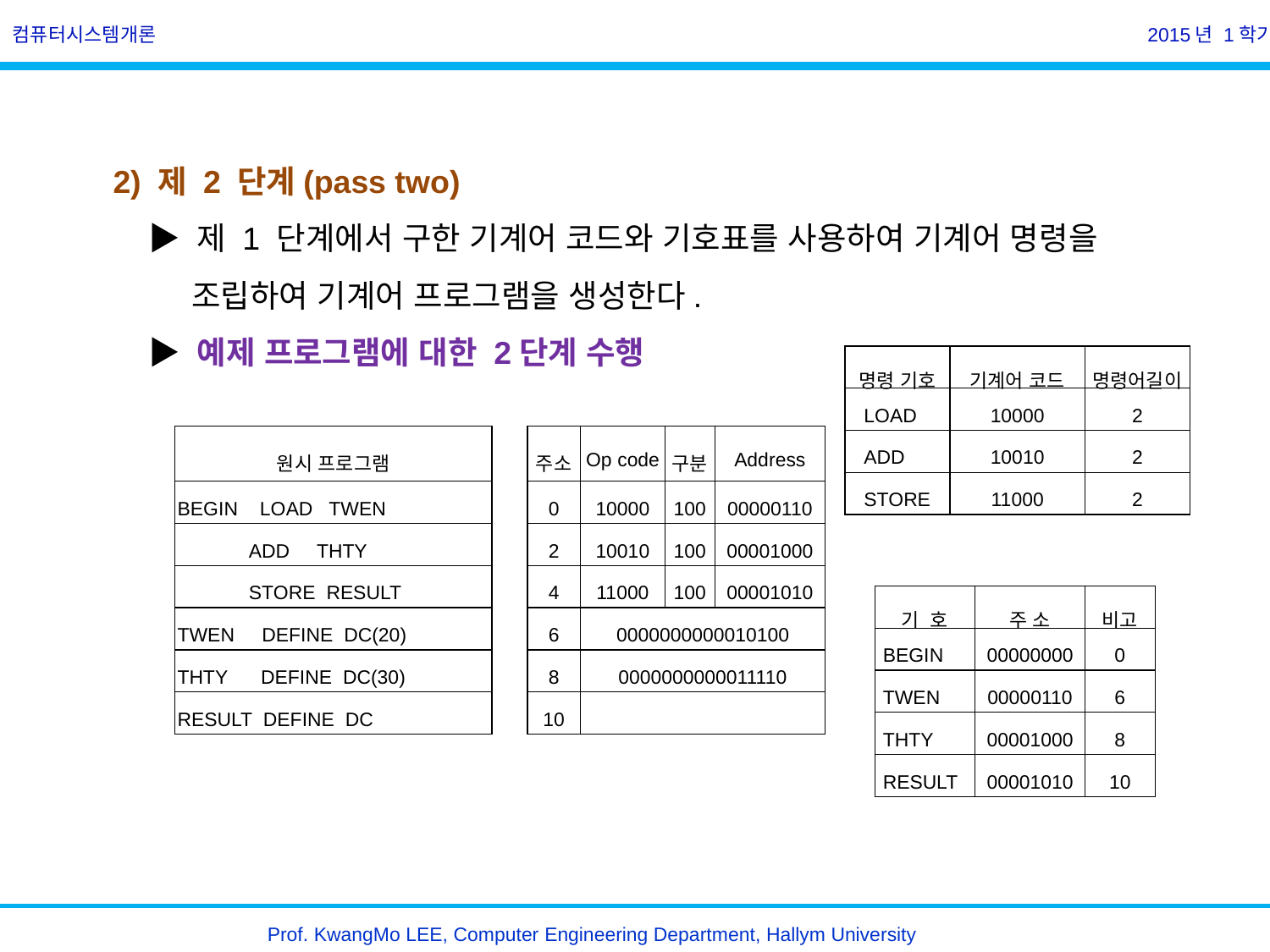

컴퓨터시스템개론
2015년 1학기
    2) 제 2 단계(pass two)
        ▶ 제 1 단계에서 구한 기계어 코드와 기호표를 사용하여 기계어 명령을
            조립하여 기계어 프로그램을 생성한다.
        ▶ 예제 프로그램에 대한 2단계 수행
| 명령 기호 | 기계어 코드 | 명령어길이 |
| --- | --- | --- |
| LOAD | 10000 | 2 |
| ADD | 10010 | 2 |
| STORE | 11000 | 2 |
| 원시 프로그램 |  | 주소 | Op code | 구분 | Address |
| --- | --- | --- | --- | --- | --- |
| BEGIN    LOAD   TWEN |  | 0 | 10000 | 100 | 00000110 |
| ADD     THTY |  | 2 | 10010 | 100 | 00001000 |
| STORE  RESULT |  | 4 | 11000 | 100 | 00001010 |
| TWEN    DEFINE  DC(20) |  | 6 | 0000000000010100 |  |  |
| THTY    DEFINE  DC(30) |  | 8 | 0000000000011110 |  |  |
| RESULT  DEFINE  DC |  | 10 |  |  |  |
| 기  호 | 주 소 | 비고 |
| --- | --- | --- |
| BEGIN | 00000000 | 0 |
| TWEN | 00000110 | 6 |
| THTY | 00001000 | 8 |
| RESULT | 00001010 | 10 |
Prof. KwangMo LEE, Computer Engineering Department, Hallym University